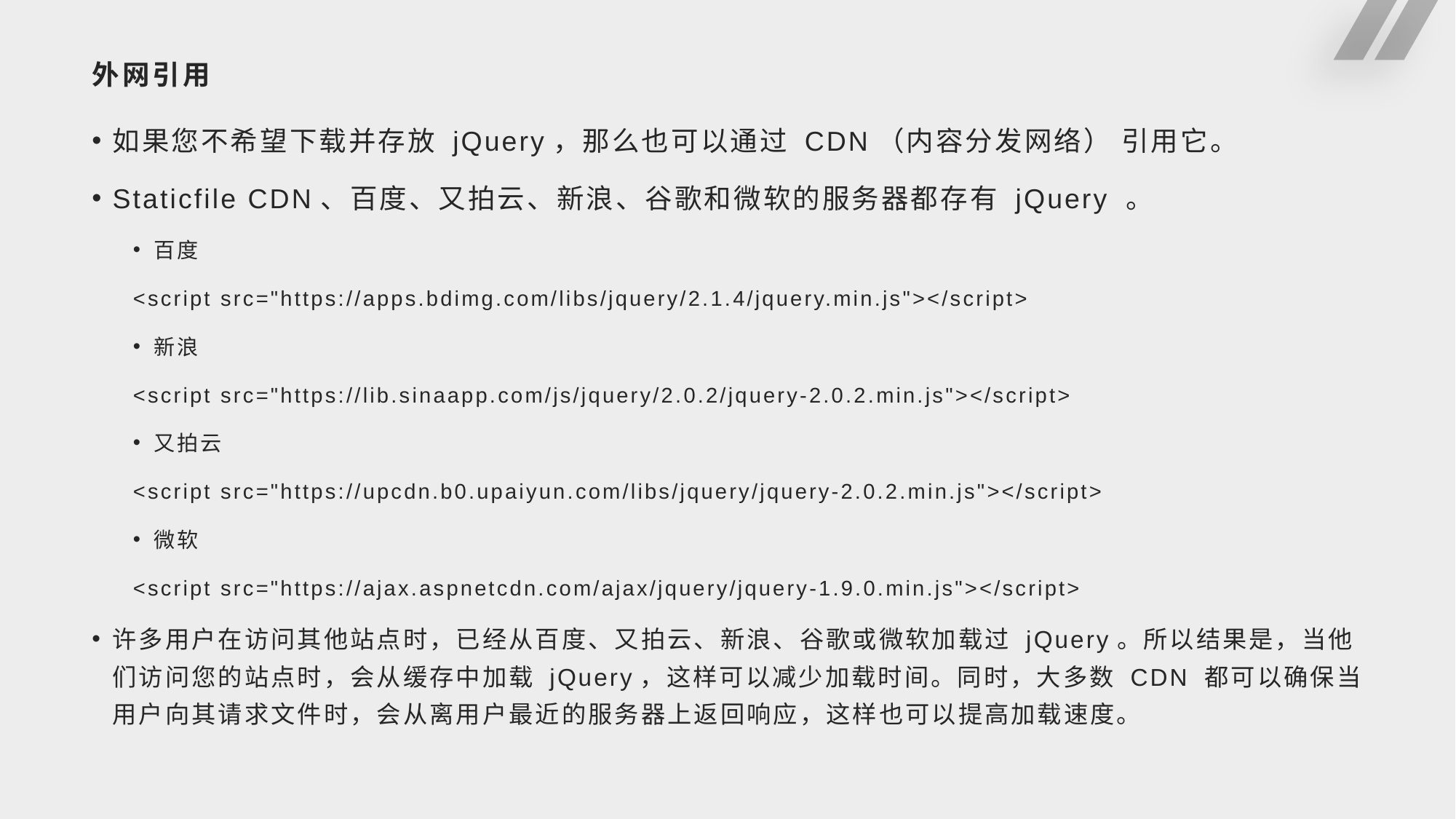

# 外网引用
如果您不希望下载并存放 jQuery，那么也可以通过 CDN（内容分发网络） 引用它。
Staticfile CDN、百度、又拍云、新浪、谷歌和微软的服务器都存有 jQuery 。
百度
<script src="https://apps.bdimg.com/libs/jquery/2.1.4/jquery.min.js"></script>
新浪
<script src="https://lib.sinaapp.com/js/jquery/2.0.2/jquery-2.0.2.min.js"></script>
又拍云
<script src="https://upcdn.b0.upaiyun.com/libs/jquery/jquery-2.0.2.min.js"></script>
微软
<script src="https://ajax.aspnetcdn.com/ajax/jquery/jquery-1.9.0.min.js"></script>
许多用户在访问其他站点时，已经从百度、又拍云、新浪、谷歌或微软加载过 jQuery。所以结果是，当他们访问您的站点时，会从缓存中加载 jQuery，这样可以减少加载时间。同时，大多数 CDN 都可以确保当用户向其请求文件时，会从离用户最近的服务器上返回响应，这样也可以提高加载速度。